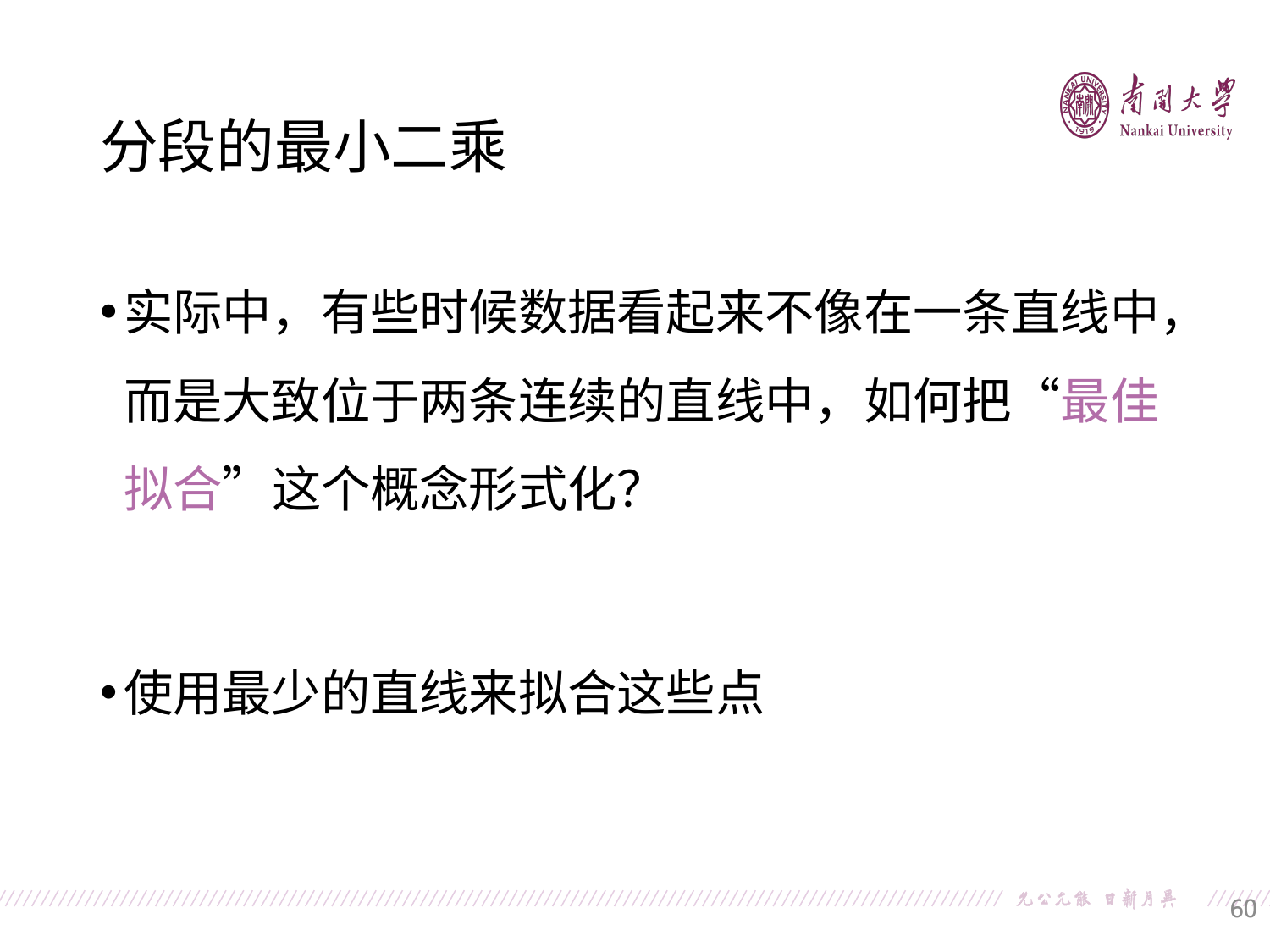

分段的最小二乘
实际中，有些时候数据看起来不像在一条直线中，而是大致位于两条连续的直线中，如何把“最佳拟合”这个概念形式化？

使用最少的直线来拟合这些点
60